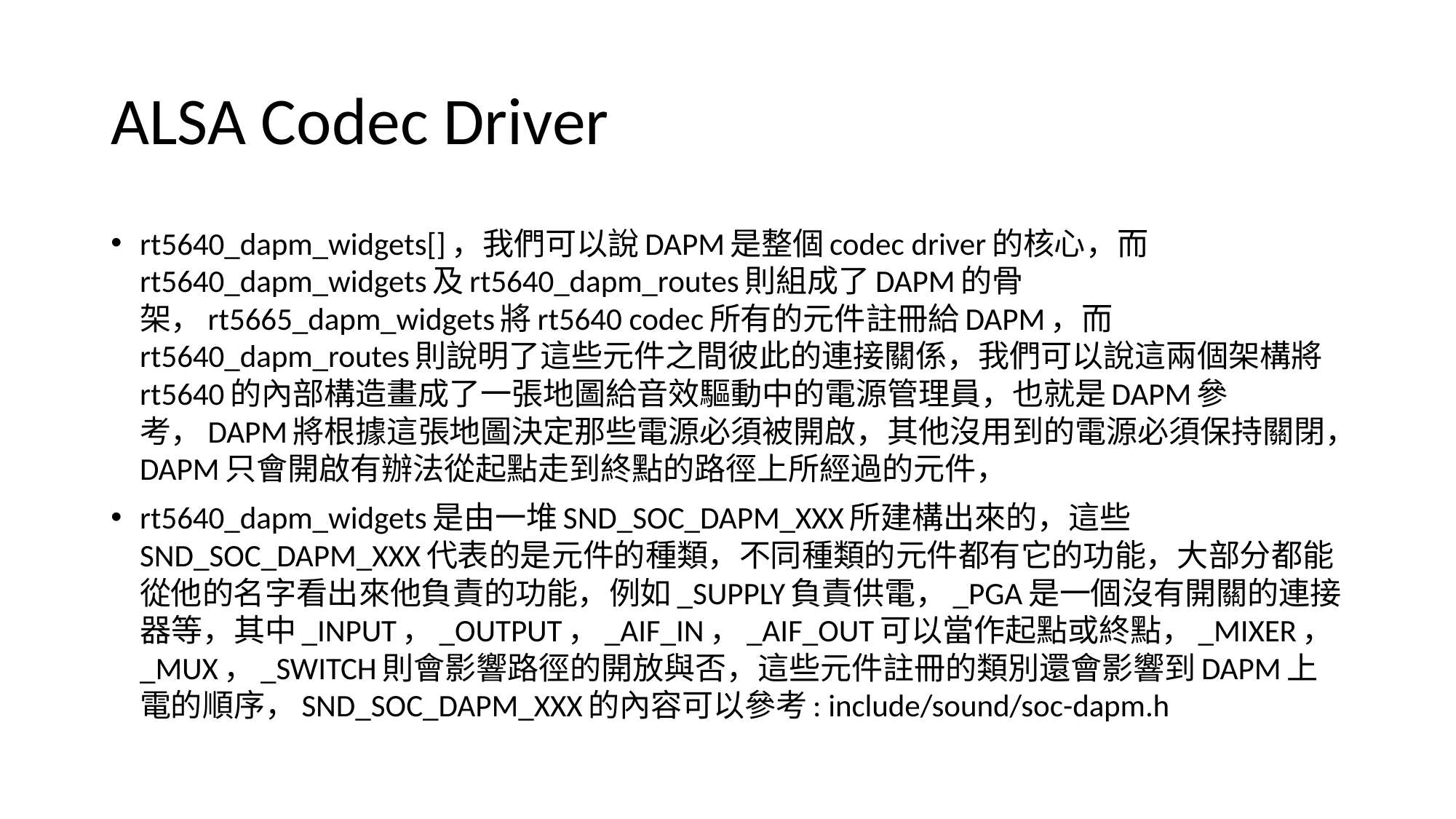

# ALSA Codec Driver
rt5640_dapm_widgets[]，我們可以說DAPM是整個codec driver的核心，而rt5640_dapm_widgets及rt5640_dapm_routes則組成了DAPM的骨架，rt5665_dapm_widgets將rt5640 codec所有的元件註冊給DAPM，而rt5640_dapm_routes則說明了這些元件之間彼此的連接關係，我們可以說這兩個架構將rt5640的內部構造畫成了一張地圖給音效驅動中的電源管理員，也就是DAPM參考，DAPM將根據這張地圖決定那些電源必須被開啟，其他沒用到的電源必須保持關閉，DAPM只會開啟有辦法從起點走到終點的路徑上所經過的元件，
rt5640_dapm_widgets是由一堆SND_SOC_DAPM_XXX所建構出來的，這些SND_SOC_DAPM_XXX代表的是元件的種類，不同種類的元件都有它的功能，大部分都能從他的名字看出來他負責的功能，例如_SUPPLY負責供電，_PGA是一個沒有開關的連接器等，其中_INPUT，_OUTPUT，_AIF_IN，_AIF_OUT可以當作起點或終點，_MIXER，_MUX，_SWITCH則會影響路徑的開放與否，這些元件註冊的類別還會影響到DAPM上電的順序，SND_SOC_DAPM_XXX的內容可以參考: include/sound/soc-dapm.h